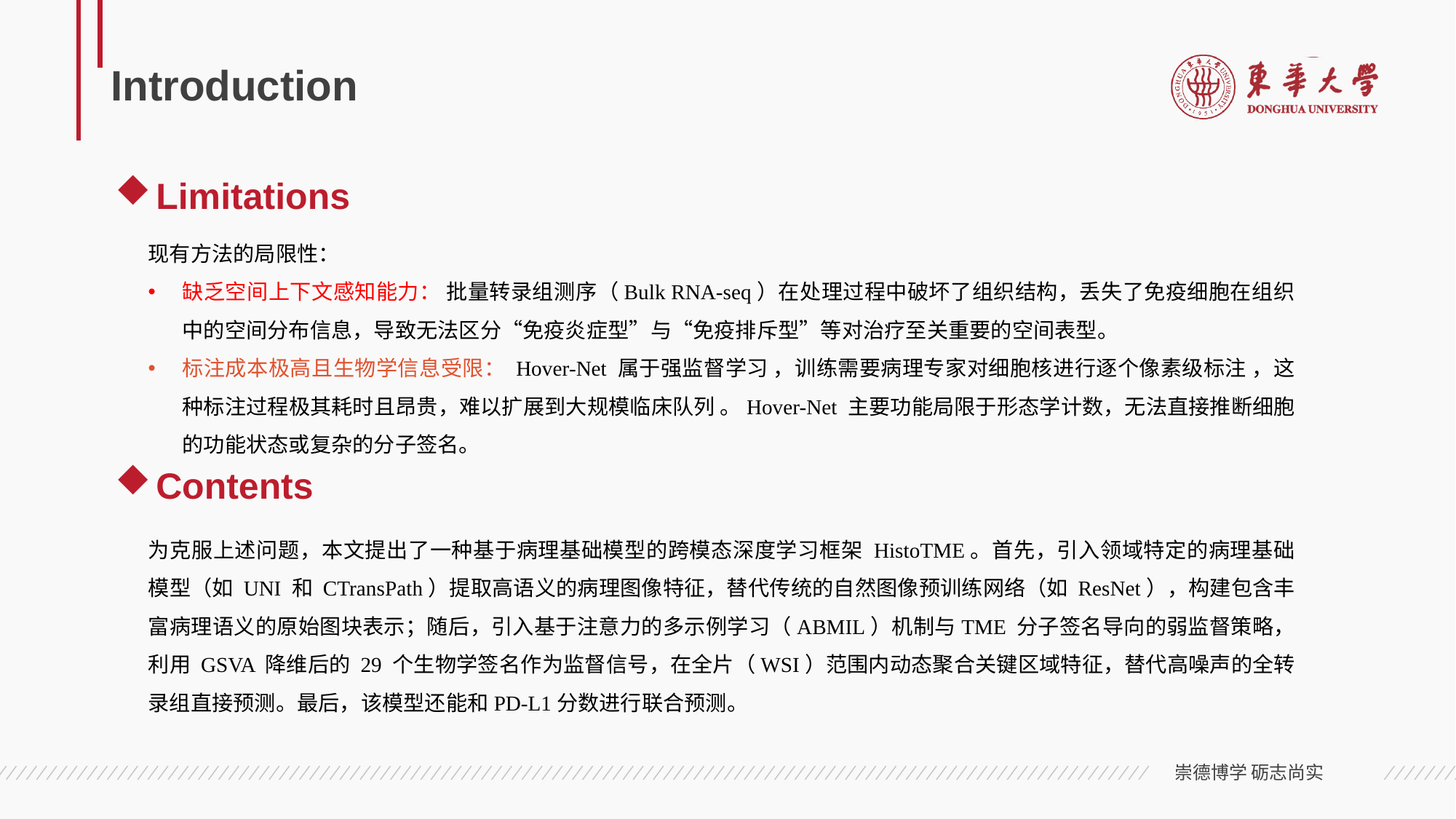

# Introduction
Limitations
现有方法的局限性：
缺乏空间上下文感知能力： 批量转录组测序（Bulk RNA-seq）在处理过程中破坏了组织结构，丢失了免疫细胞在组织中的空间分布信息，导致无法区分“免疫炎症型”与“免疫排斥型”等对治疗至关重要的空间表型。
标注成本极高且生物学信息受限： Hover-Net 属于强监督学习 ，训练需要病理专家对细胞核进行逐个像素级标注 ，这种标注过程极其耗时且昂贵，难以扩展到大规模临床队列 。Hover-Net 主要功能局限于形态学计数，无法直接推断细胞的功能状态或复杂的分子签名。

Contents
为克服上述问题，本文提出了一种基于病理基础模型的跨模态深度学习框架 HistoTME。首先，引入领域特定的病理基础模型（如 UNI 和 CTransPath）提取高语义的病理图像特征，替代传统的自然图像预训练网络（如 ResNet），构建包含丰富病理语义的原始图块表示；随后，引入基于注意力的多示例学习（ABMIL）机制与TME 分子签名导向的弱监督策略，利用 GSVA 降维后的 29 个生物学签名作为监督信号，在全片（WSI）范围内动态聚合关键区域特征，替代高噪声的全转录组直接预测。最后，该模型还能和PD-L1分数进行联合预测。